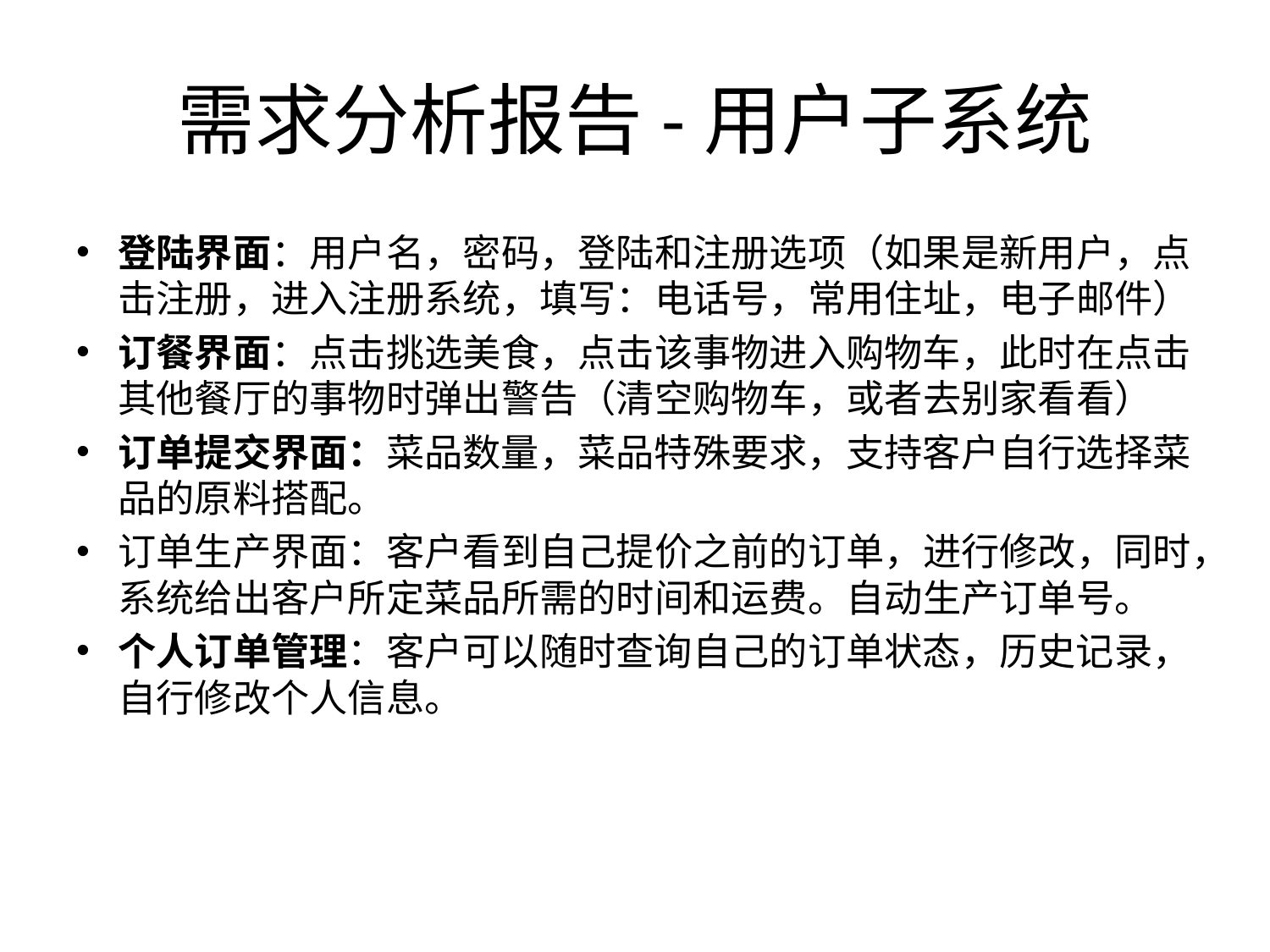

# 需求分析报告-用户子系统
登陆界面：用户名，密码，登陆和注册选项（如果是新用户，点击注册，进入注册系统，填写：电话号，常用住址，电子邮件）
订餐界面：点击挑选美食，点击该事物进入购物车，此时在点击其他餐厅的事物时弹出警告（清空购物车，或者去别家看看）
订单提交界面：菜品数量，菜品特殊要求，支持客户自行选择菜品的原料搭配。
订单生产界面：客户看到自己提价之前的订单，进行修改，同时，系统给出客户所定菜品所需的时间和运费。自动生产订单号。
个人订单管理：客户可以随时查询自己的订单状态，历史记录，自行修改个人信息。